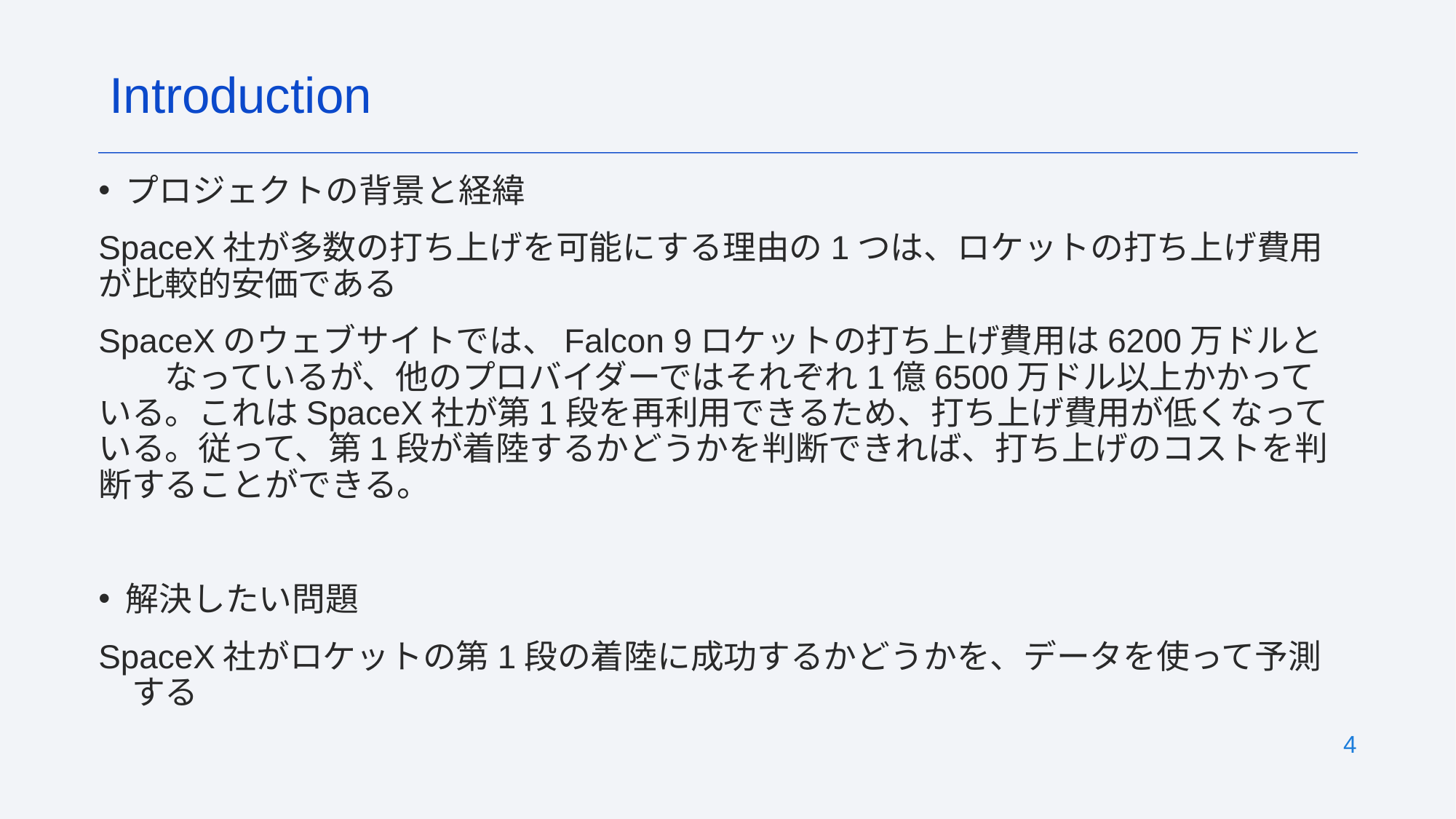

Introduction
プロジェクトの背景と経緯
SpaceX社が多数の打ち上げを可能にする理由の1つは、ロケットの打ち上げ費用が比較的安価である
SpaceXのウェブサイトでは、Falcon 9ロケットの打ち上げ費用は6200万ドルと　　なっているが、他のプロバイダーではそれぞれ1億6500万ドル以上かかっている。これはSpaceX社が第1段を再利用できるため、打ち上げ費用が低くなっている。従って、第1段が着陸するかどうかを判断できれば、打ち上げのコストを判断することができる。

解決したい問題
SpaceX社がロケットの第1段の着陸に成功するかどうかを、データを使って予測　する
4